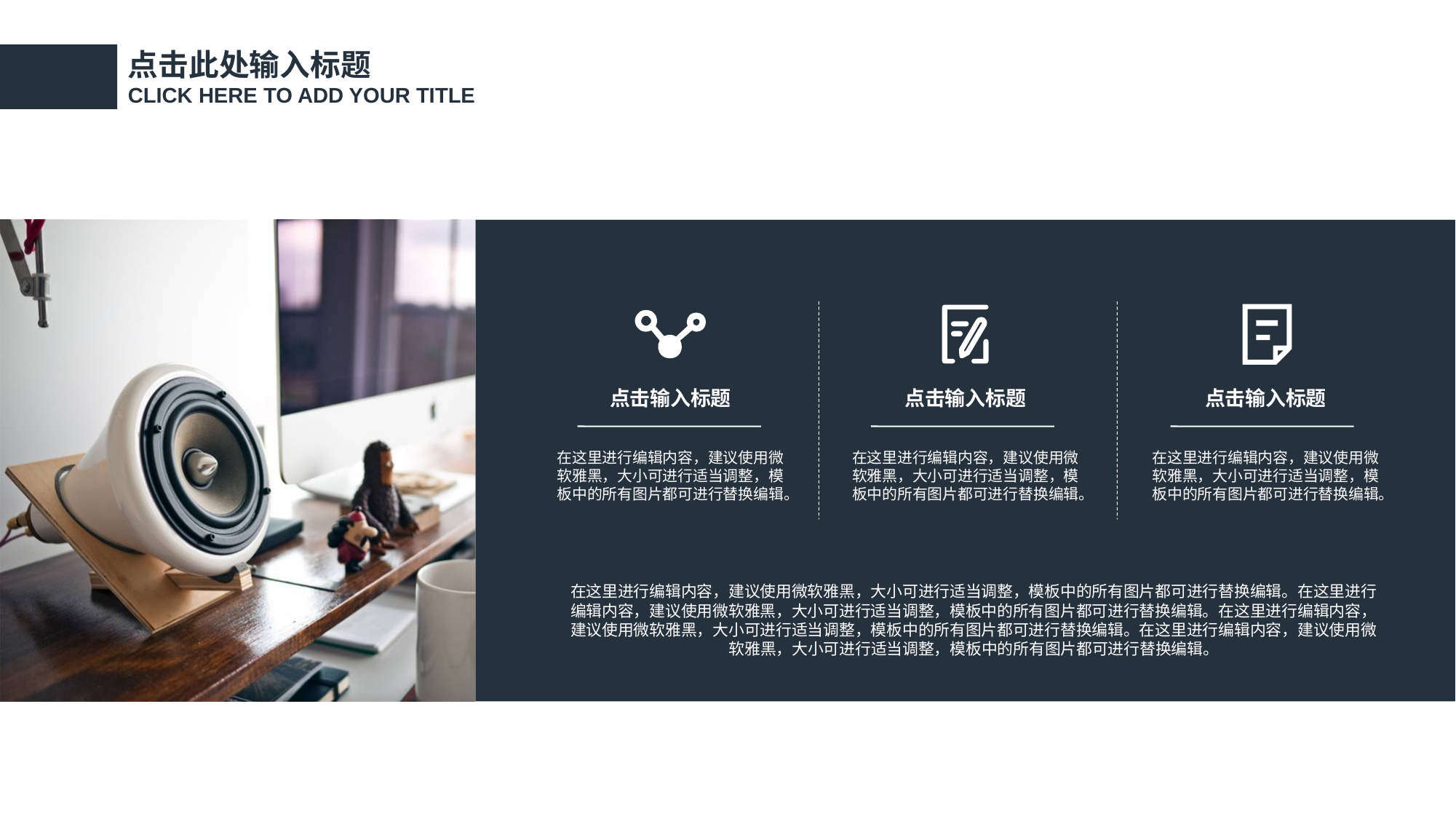

点击此处输入标题
CLICK HERE TO ADD YOUR TITLE

点击输入标题

在这里进行编辑内容，建议使用微软雅黑，大小可进行适当调整，模板中的所有图片都可进行替换编辑。

点击输入标题

在这里进行编辑内容，建议使用微软雅黑，大小可进行适当调整，模板中的所有图片都可进行替换编辑。

点击输入标题

在这里进行编辑内容，建议使用微软雅黑，大小可进行适当调整，模板中的所有图片都可进行替换编辑。
在这里进行编辑内容，建议使用微软雅黑，大小可进行适当调整，模板中的所有图片都可进行替换编辑。在这里进行编辑内容，建议使用微软雅黑，大小可进行适当调整，模板中的所有图片都可进行替换编辑。在这里进行编辑内容，建议使用微软雅黑，大小可进行适当调整，模板中的所有图片都可进行替换编辑。在这里进行编辑内容，建议使用微软雅黑，大小可进行适当调整，模板中的所有图片都可进行替换编辑。